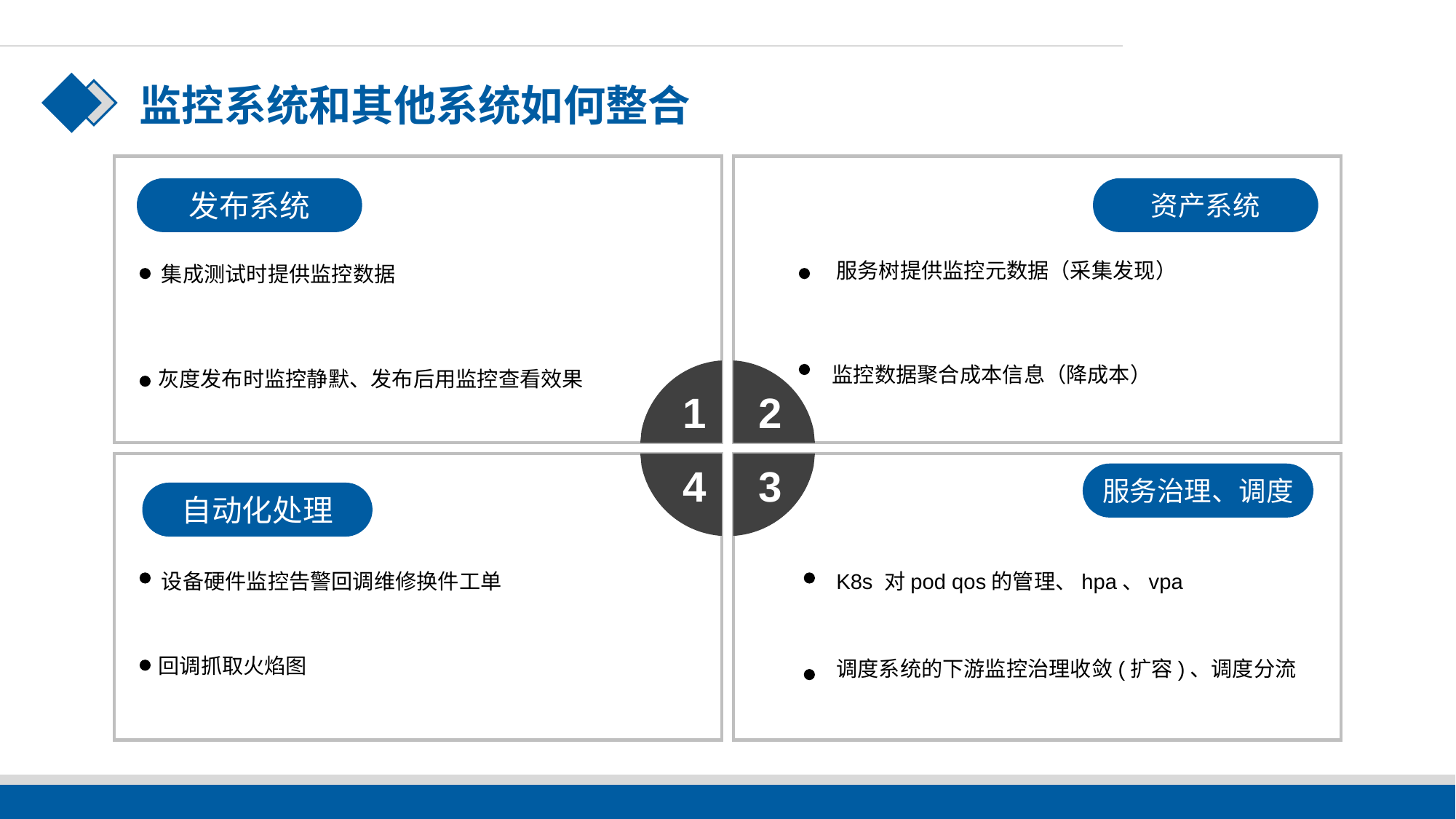

监控系统和其他系统如何整合

发布系统
资产系统
服务树提供监控元数据（采集发现）
集成测试时提供监控数据

监控数据聚合成本信息（降成本）

灰度发布时监控静默、发布后用监控查看效果

1
2

4
3
服务治理、调度
自动化处理
设备硬件监控告警回调维修换件工单
K8s 对pod qos的管理、hpa、vpa

回调抓取火焰图
调度系统的下游监控治理收敛(扩容)、调度分流